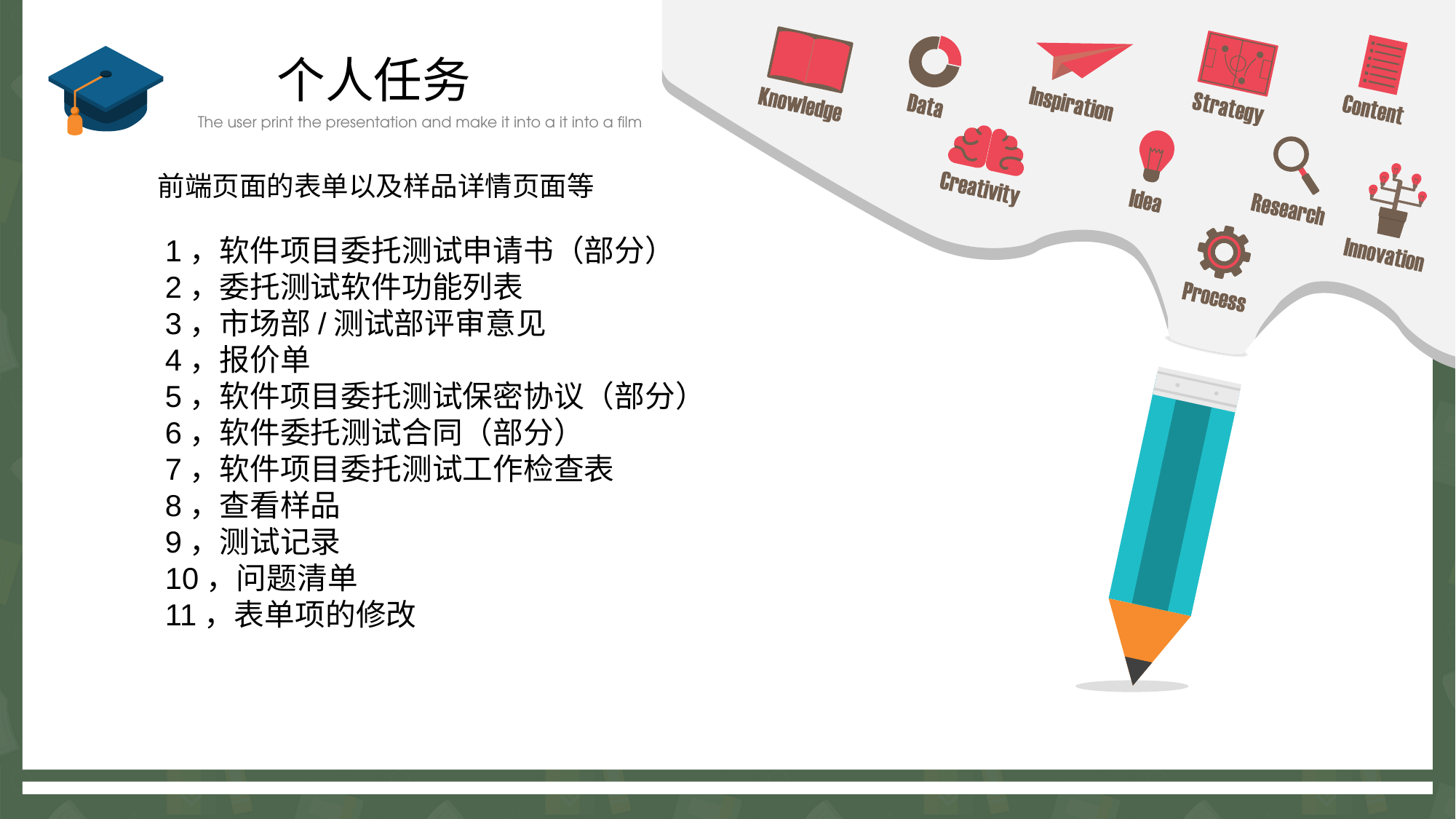

个人任务
The user print the presentation and make it into a it into a film

前端页面的表单以及样品详情页面等
1，软件项目委托测试申请书（部分）
2，委托测试软件功能列表
3，市场部/测试部评审意见
4，报价单
5，软件项目委托测试保密协议（部分）
6，软件委托测试合同（部分）
7，软件项目委托测试工作检查表
8，查看样品
9，测试记录
10，问题清单
11，表单项的修改